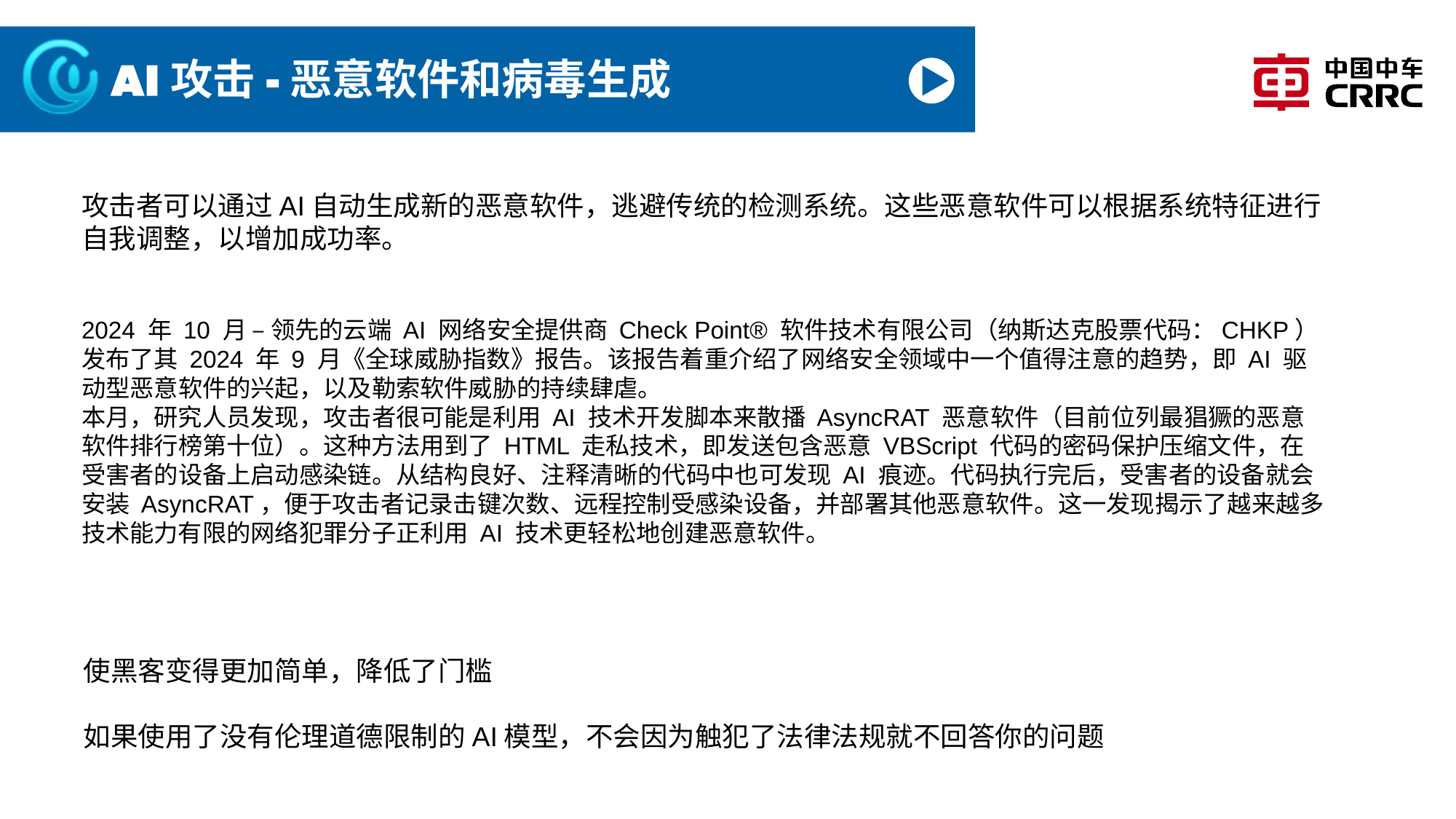

# AI攻击-恶意软件和病毒生成
攻击者可以通过AI自动生成新的恶意软件，逃避传统的检测系统。这些恶意软件可以根据系统特征进行自我调整，以增加成功率。
2024 年 10 月 – 领先的云端 AI 网络安全提供商 Check Point® 软件技术有限公司（纳斯达克股票代码：CHKP）发布了其 2024 年 9 月《全球威胁指数》报告。该报告着重介绍了网络安全领域中一个值得注意的趋势，即 AI 驱动型恶意软件的兴起，以及勒索软件威胁的持续肆虐。
本月，研究人员发现，攻击者很可能是利用 AI 技术开发脚本来散播 AsyncRAT 恶意软件（目前位列最猖獗的恶意软件排行榜第十位）。这种方法用到了 HTML 走私技术，即发送包含恶意 VBScript 代码的密码保护压缩文件，在受害者的设备上启动感染链。从结构良好、注释清晰的代码中也可发现 AI 痕迹。代码执行完后，受害者的设备就会安装 AsyncRAT，便于攻击者记录击键次数、远程控制受感染设备，并部署其他恶意软件。这一发现揭示了越来越多技术能力有限的网络犯罪分子正利用 AI 技术更轻松地创建恶意软件。
使黑客变得更加简单，降低了门槛

如果使用了没有伦理道德限制的AI模型，不会因为触犯了法律法规就不回答你的问题
152